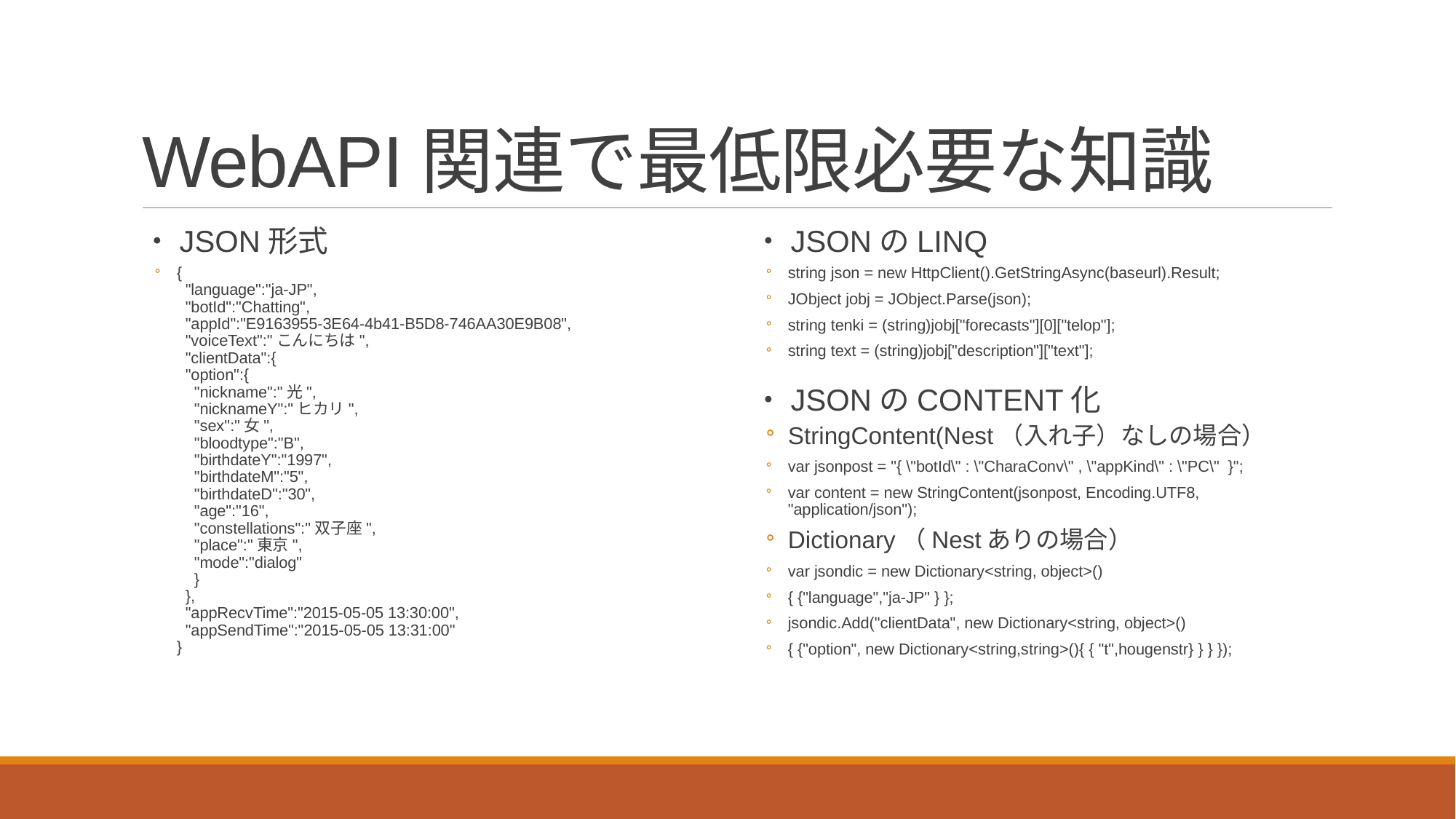

# WebAPI関連で最低限必要な知識
・JSON形式
{
  "language":"ja-JP",
  "botId":"Chatting",
  "appId":"E9163955-3E64-4b41-B5D8-746AA30E9B08",
  "voiceText":"こんにちは",
  "clientData":{
  "option":{
    "nickname":"光",
    "nicknameY":"ヒカリ",
    "sex":"女",
    "bloodtype":"B",
    "birthdateY":"1997",
    "birthdateM":"5",
    "birthdateD":"30",
    "age":"16",
    "constellations":"双子座",
    "place":"東京",
    "mode":"dialog"
    }
  },
  "appRecvTime":"2015-05-05 13:30:00",
  "appSendTime":"2015-05-05 13:31:00"
}
・JSONのLINQ
string json = new HttpClient().GetStringAsync(baseurl).Result;
JObject jobj = JObject.Parse(json);
string tenki = (string)jobj["forecasts"][0]["telop"];
string text = (string)jobj["description"]["text"];
・JSONのCONTENT化
StringContent(Nest（入れ子）なしの場合）
var jsonpost = "{ \"botId\" : \"CharaConv\" , \"appKind\" : \"PC\"  }";
var content = new StringContent(jsonpost, Encoding.UTF8, "application/json");
Dictionary（Nestありの場合）
var jsondic = new Dictionary<string, object>()
{ {"language","ja-JP" } };
jsondic.Add("clientData", new Dictionary<string, object>()
{ {"option", new Dictionary<string,string>(){ { "t",hougenstr} } } });